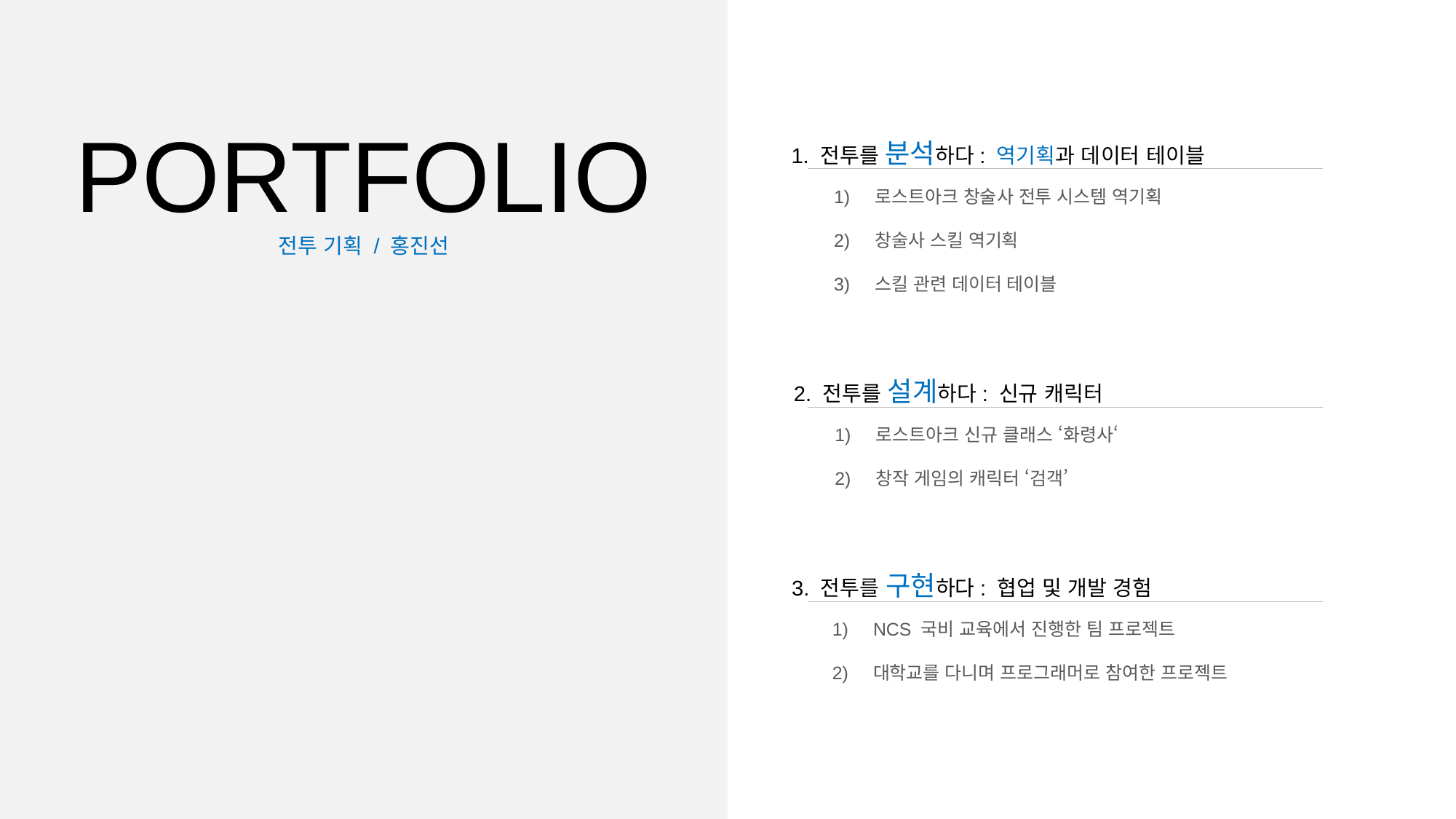

PORTFOLIO
1. 전투를 분석하다: 역기획과 데이터 테이블
로스트아크 창술사 전투 시스템 역기획
창술사 스킬 역기획
스킬 관련 데이터 테이블
2. 전투를 설계하다: 신규 캐릭터
로스트아크 신규 클래스 ‘화령사‘
창작 게임의 캐릭터 ‘검객’
3. 전투를 구현하다: 협업 및 개발 경험
NCS 국비 교육에서 진행한 팀 프로젝트
대학교를 다니며 프로그래머로 참여한 프로젝트
전투 기획 / 홍진선